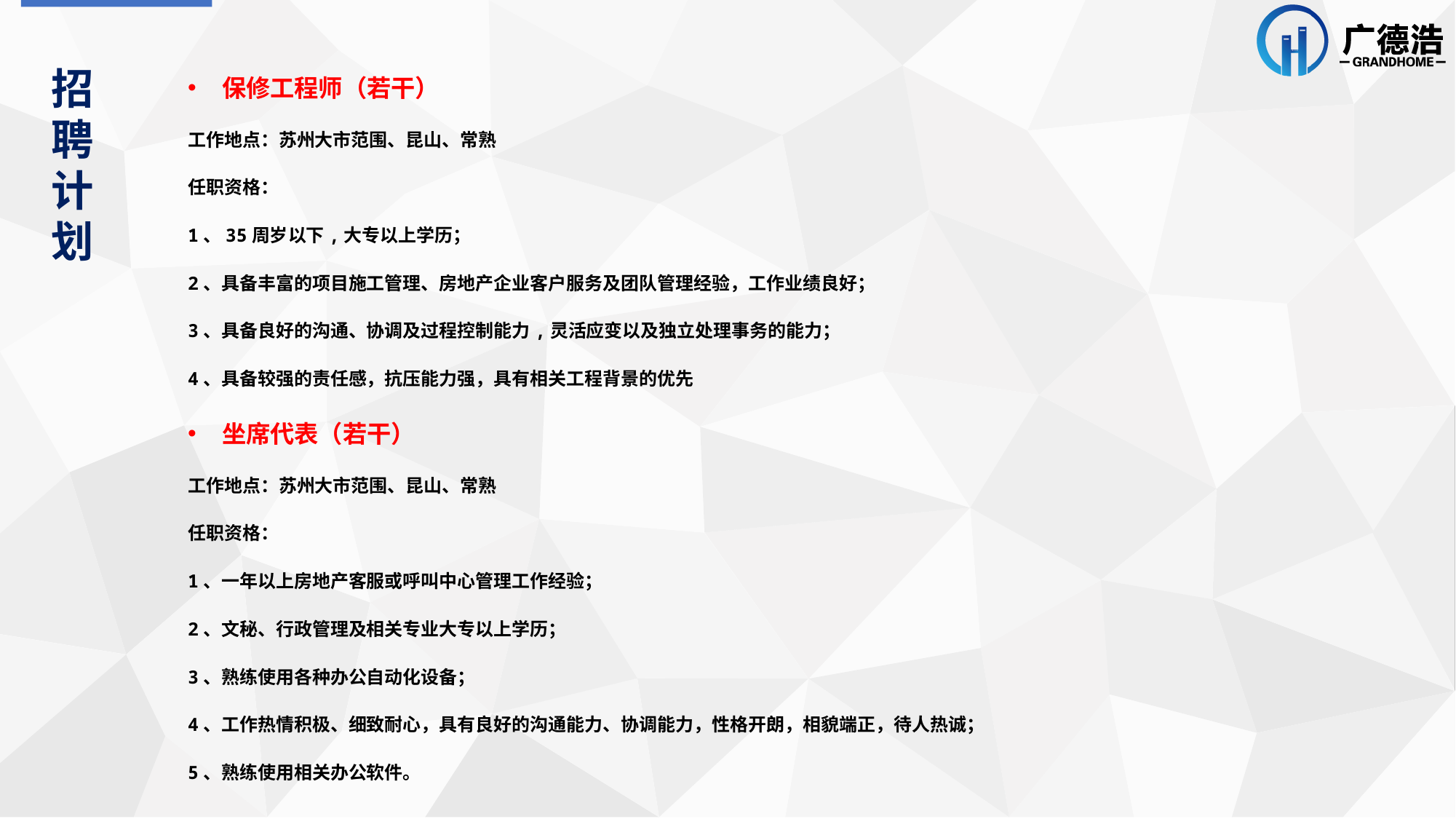

招聘计划
保修工程师（若干）
工作地点：苏州大市范围、昆山、常熟
任职资格：
1、35周岁以下,大专以上学历；
2、具备丰富的项目施工管理、房地产企业客户服务及团队管理经验，工作业绩良好；
3、具备良好的沟通、协调及过程控制能力,灵活应变以及独立处理事务的能力；
4、具备较强的责任感，抗压能力强，具有相关工程背景的优先
坐席代表（若干）
工作地点：苏州大市范围、昆山、常熟
任职资格：
1、一年以上房地产客服或呼叫中心管理工作经验；
2、文秘、行政管理及相关专业大专以上学历；
3、熟练使用各种办公自动化设备；
4、工作热情积极、细致耐心，具有良好的沟通能力、协调能力，性格开朗，相貌端正，待人热诚；
5、熟练使用相关办公软件。